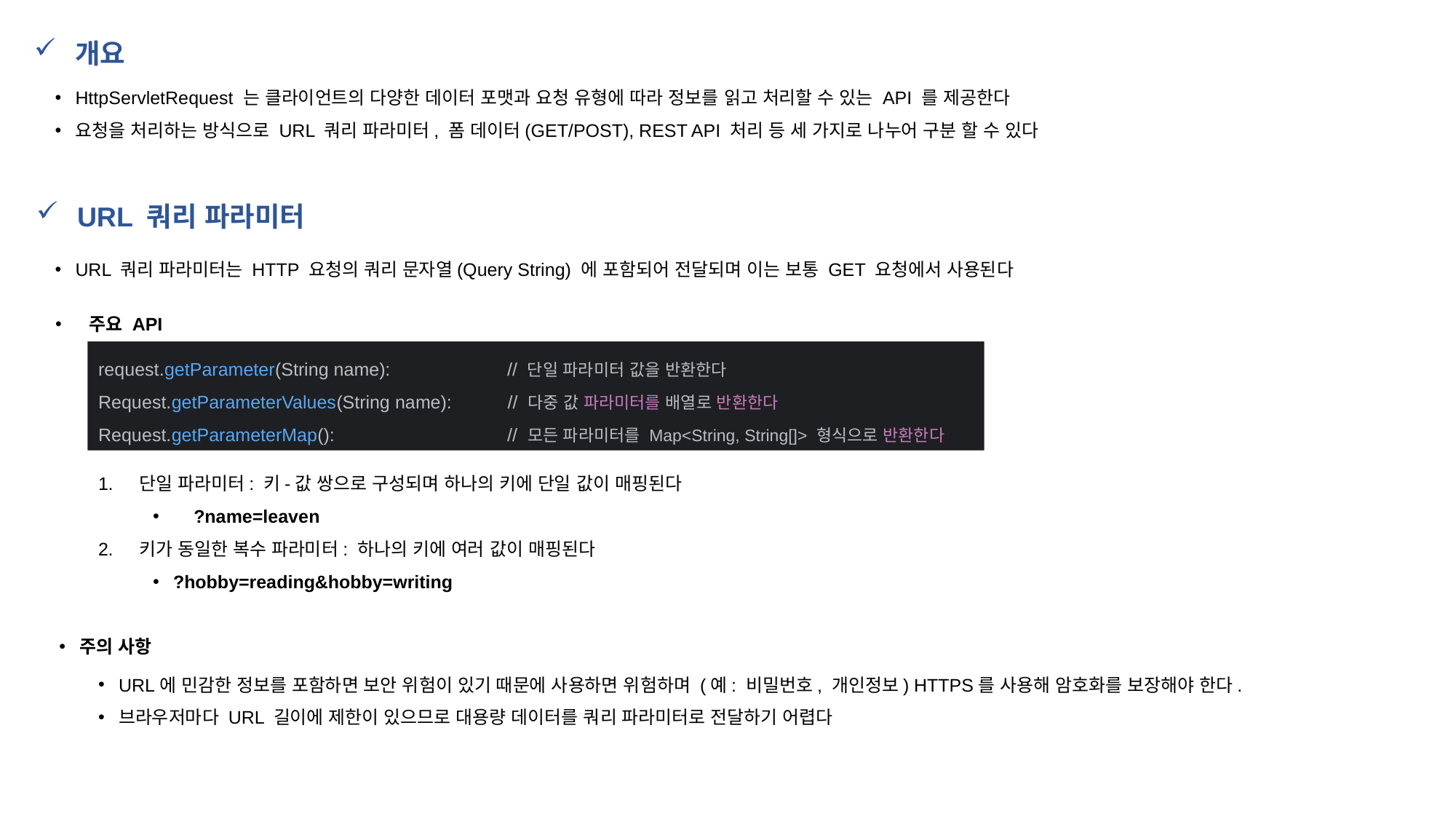

개요
HttpServletRequest 는 클라이언트의 다양한 데이터 포맷과 요청 유형에 따라 정보를 읽고 처리할 수 있는 API 를 제공한다
요청을 처리하는 방식으로 URL 쿼리 파라미터, 폼 데이터(GET/POST), REST API 처리 등 세 가지로 나누어 구분 할 수 있다
URL 쿼리 파라미터
URL 쿼리 파라미터는 HTTP 요청의 쿼리 문자열(Query String) 에 포함되어 전달되며 이는 보통 GET 요청에서 사용된다
주요 API
request.getParameter(String name):                       // 단일 파라미터 값을 반환한다
Request.getParameterValues(String name):           // 다중 값 파라미터를 배열로 반환한다
Request.getParameterMap():                                  // 모든 파라미터를 Map<String, String[]> 형식으로 반환한다
단일 파라미터: 키-값 쌍으로 구성되며 하나의 키에 단일 값이 매핑된다
?name=leaven
키가 동일한 복수 파라미터: 하나의 키에 여러 값이 매핑된다
?hobby=reading&hobby=writing
주의 사항
URL에 민감한 정보를 포함하면 보안 위험이 있기 때문에 사용하면 위험하며 (예: 비밀번호, 개인정보) HTTPS를 사용해 암호화를 보장해야 한다.
브라우저마다 URL 길이에 제한이 있으므로 대용량 데이터를 쿼리 파라미터로 전달하기 어렵다